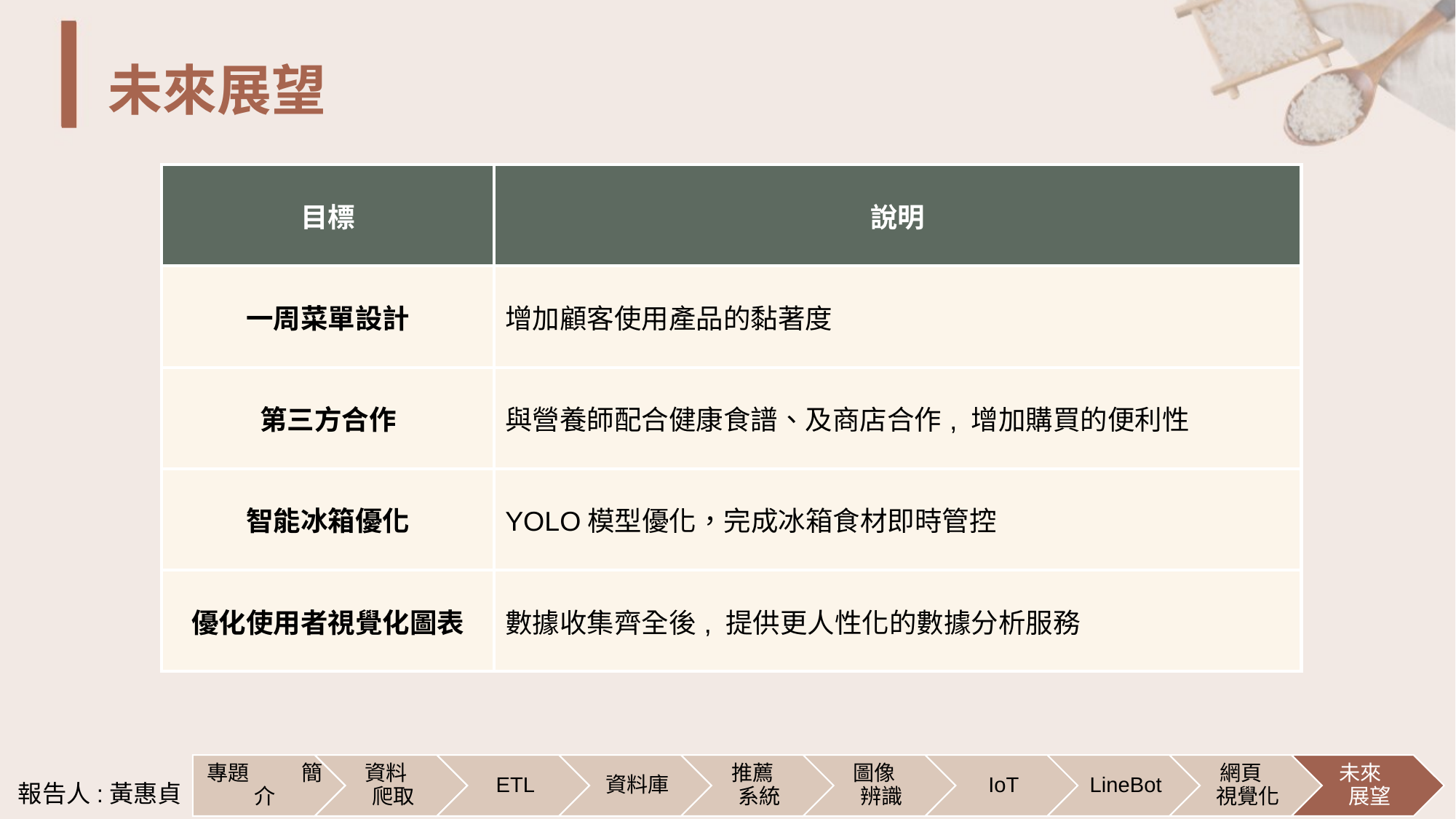

# 未來展望
| 目標 | 說明 |
| --- | --- |
| 一周菜單設計 | 增加顧客使用產品的黏著度 |
| 第三方合作 | 與營養師配合健康食譜、及商店合作, 增加購買的便利性 |
| 智能冰箱優化 | YOLO模型優化，完成冰箱食材即時管控 |
| 優化使用者視覺化圖表 | 數據收集齊全後, 提供更人性化的數據分析服務 |
專題           簡介
資料    爬取
ETL
資料庫
推薦    系統
圖像    辨識
IoT
LineBot
網頁    視覺化
未來     展望
報告人:黃惠貞